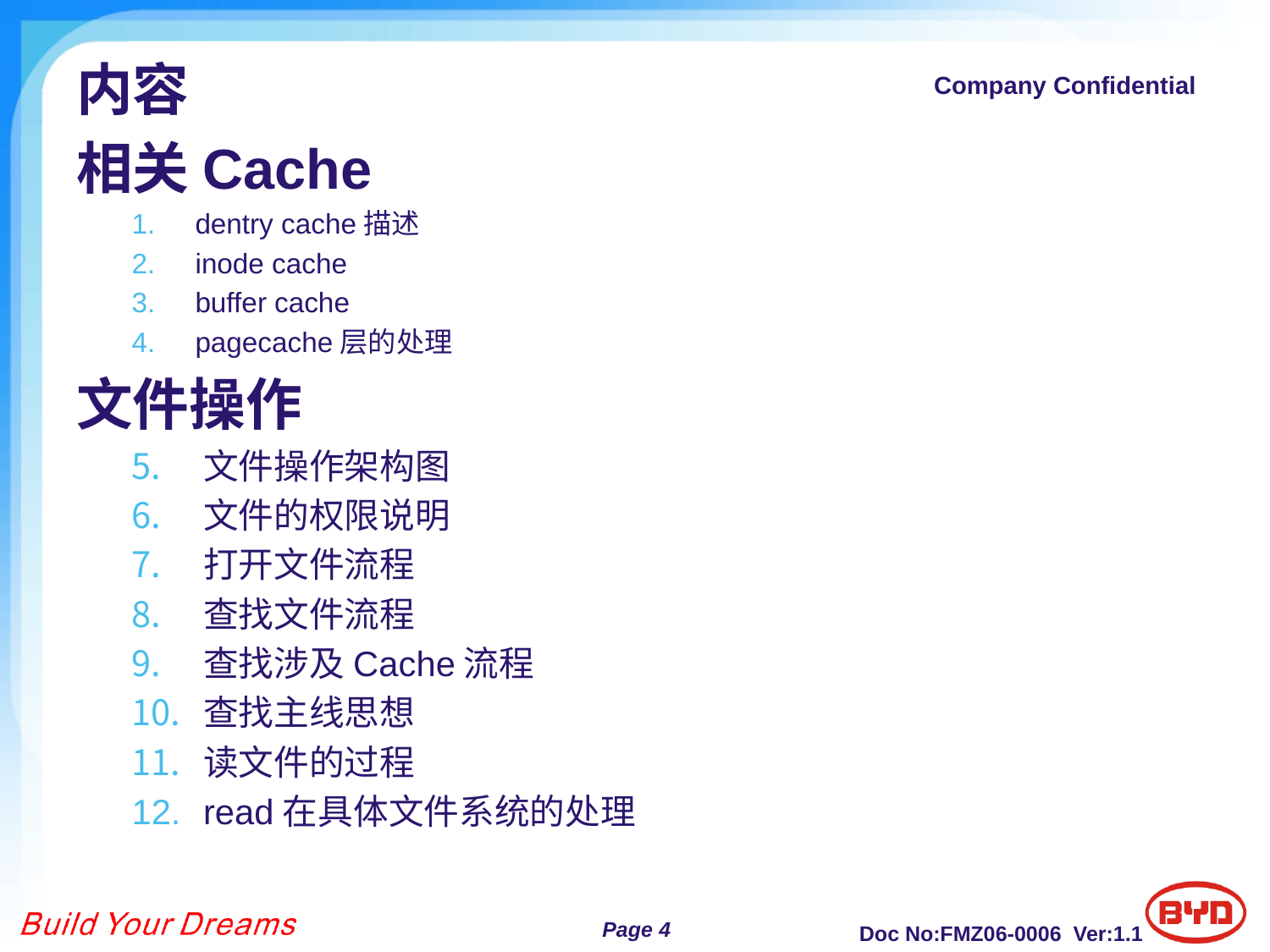

# 内容
相关Cache
dentry cache描述
inode cache
buffer cache
pagecache层的处理
文件操作
文件操作架构图
文件的权限说明
打开文件流程
查找文件流程
查找涉及Cache流程
查找主线思想
读文件的过程
read在具体文件系统的处理